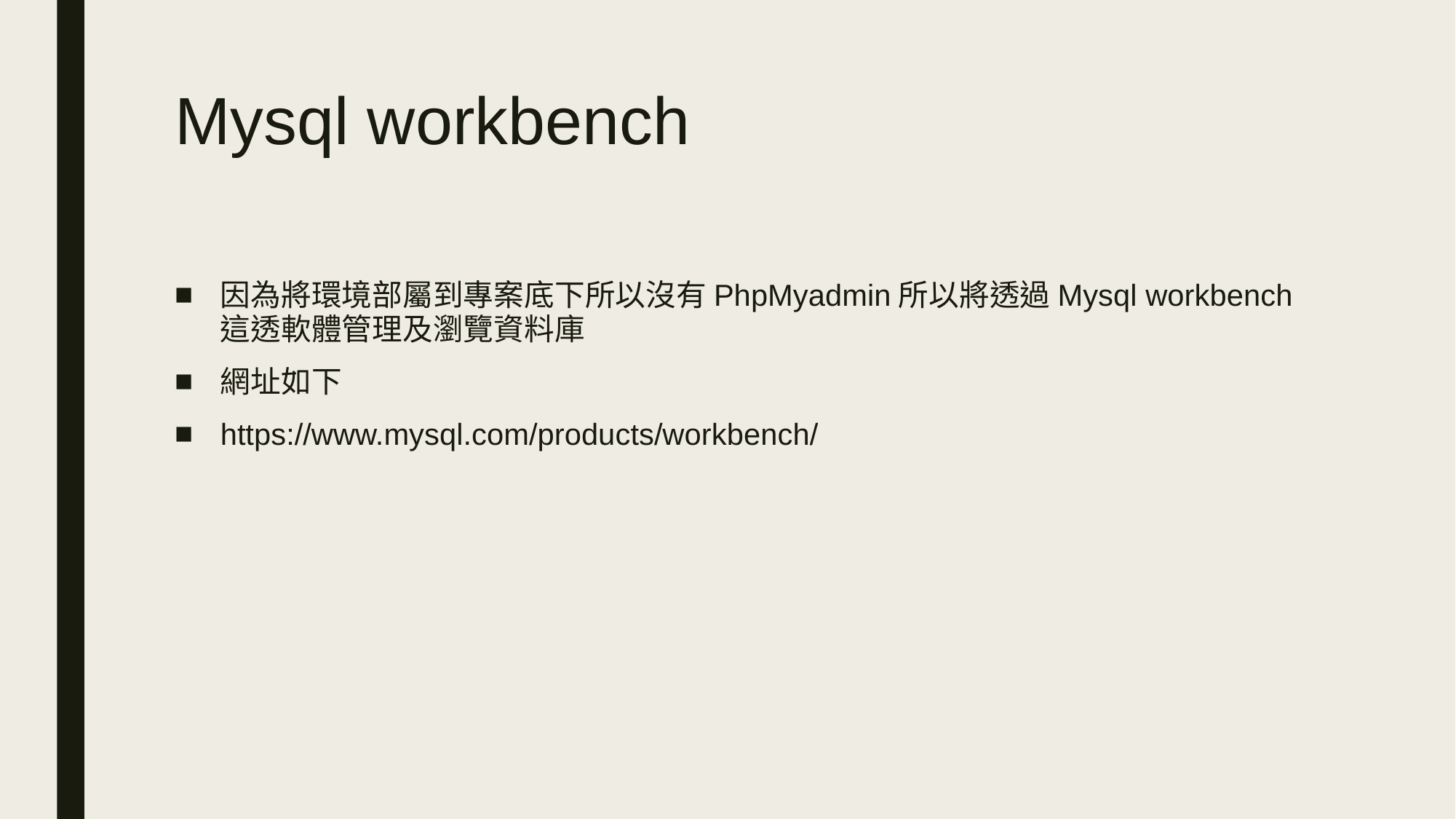

# Mysql workbench
因為將環境部屬到專案底下所以沒有PhpMyadmin所以將透過Mysql workbench這透軟體管理及瀏覽資料庫
網址如下
https://www.mysql.com/products/workbench/